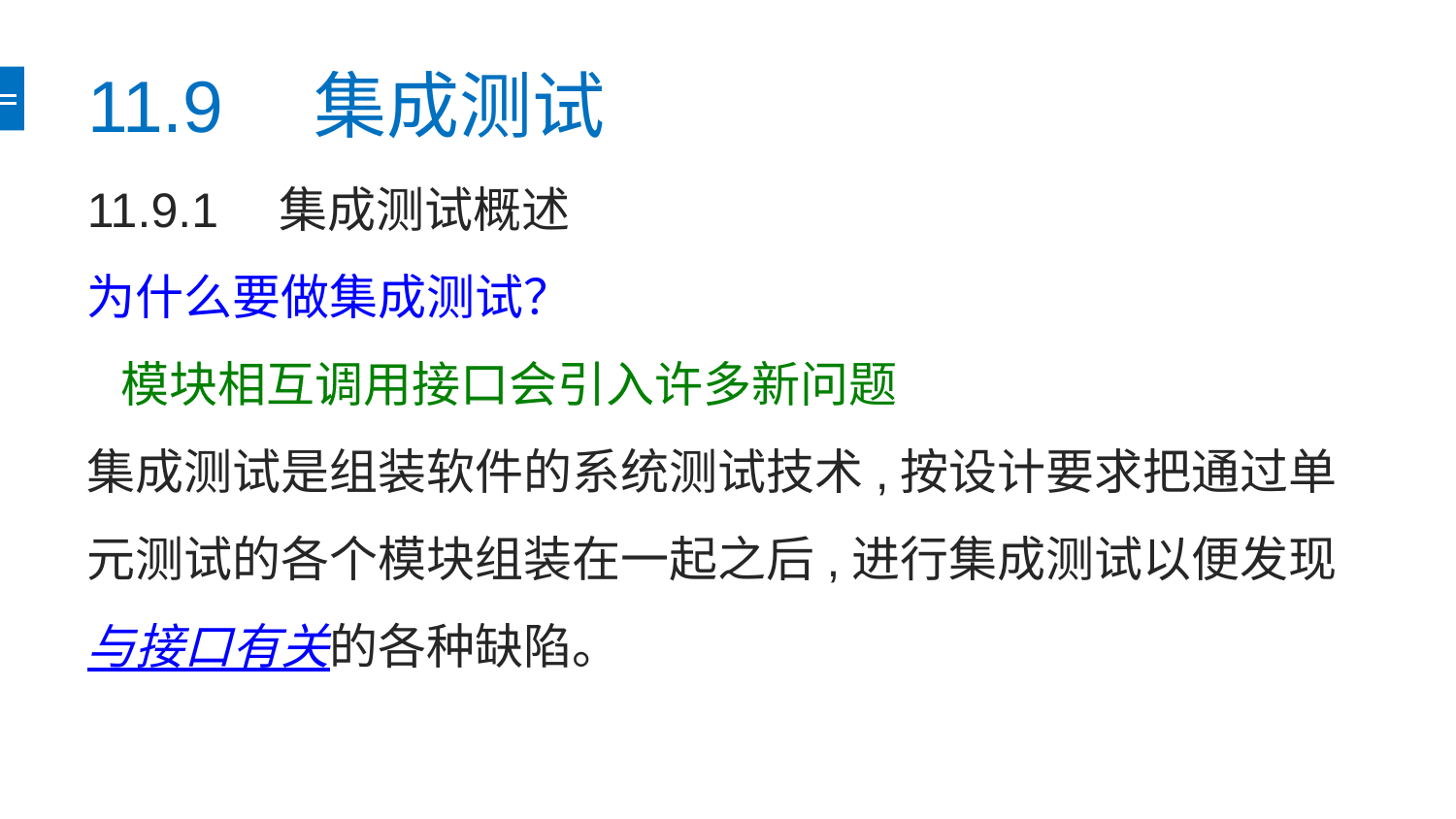

# 11.9　集成测试
11.9.1　集成测试概述
为什么要做集成测试？
  模块相互调用接口会引入许多新问题
集成测试是组装软件的系统测试技术,按设计要求把通过单元测试的各个模块组装在一起之后,进行集成测试以便发现与接口有关的各种缺陷。